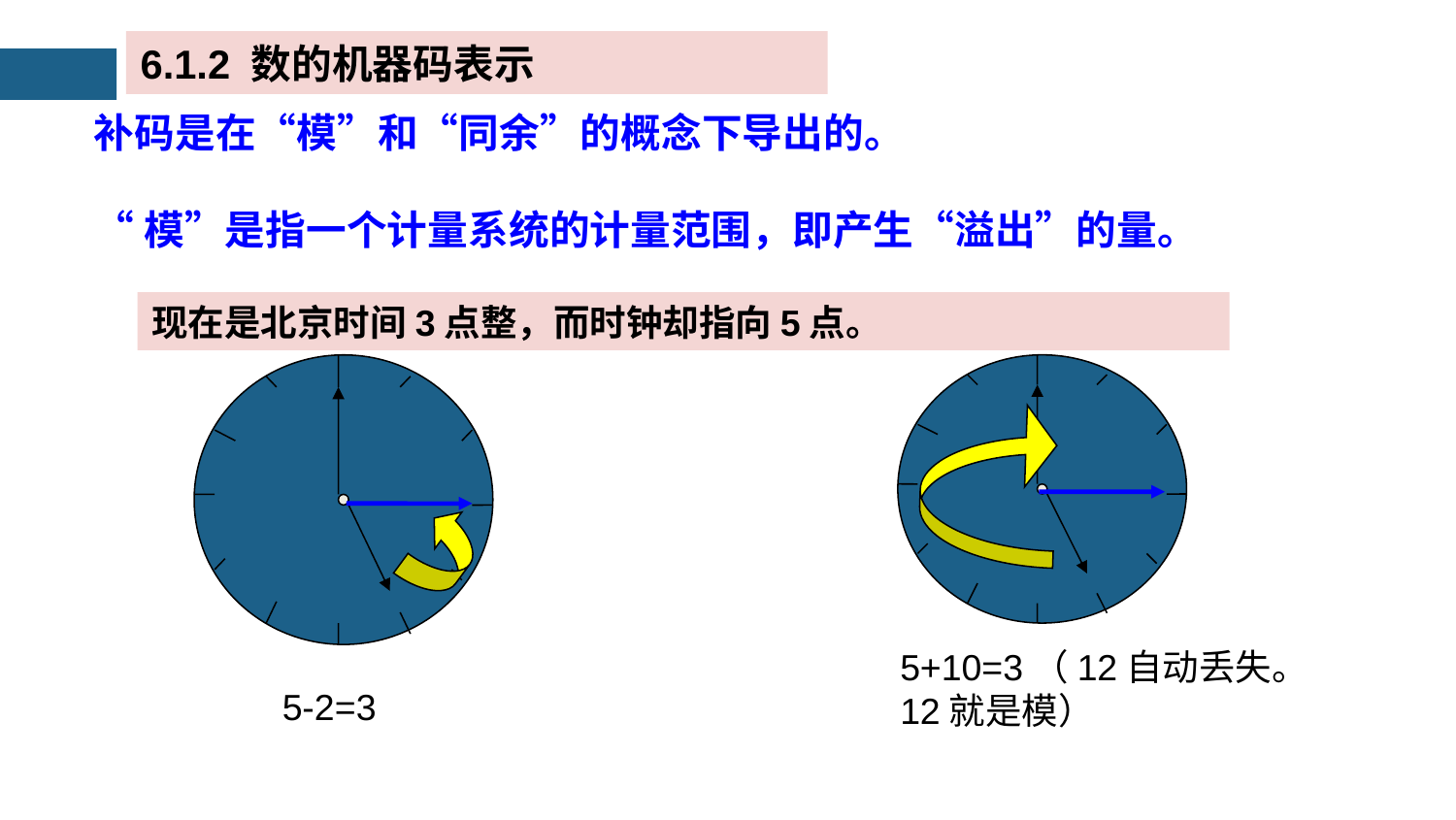

6.1.2 数的机器码表示
补码是在“模”和“同余”的概念下导出的。

“模”是指一个计量系统的计量范围，即产生“溢出”的量。

现在是北京时间3点整，而时钟却指向5点。

5+10=3（12自动丢失。12就是模）
5-2=3